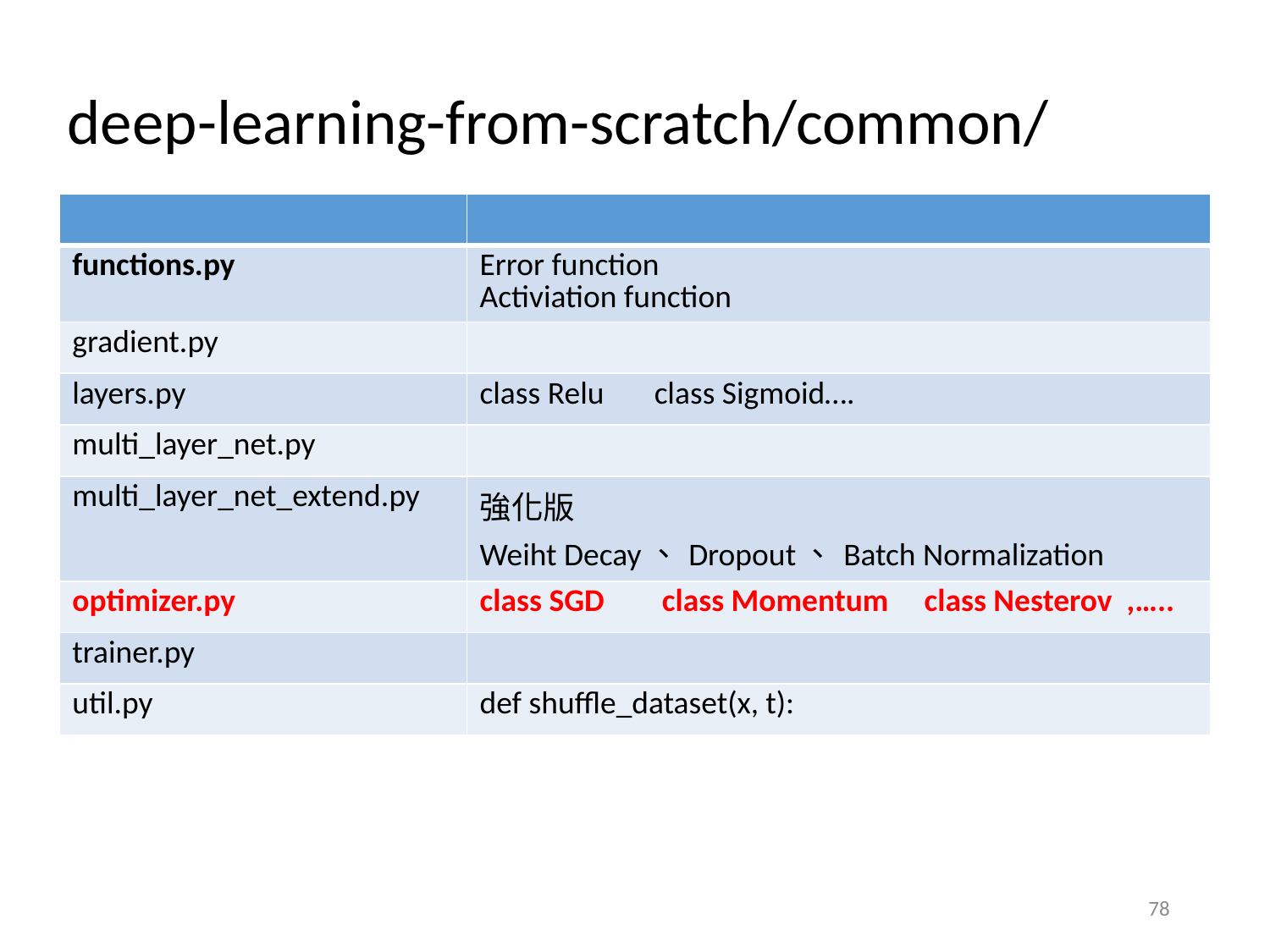

deep-learning-from-scratch/common/
|  |  |
| --- | --- |
| functions.py | Error function Activiation function |
| gradient.py |  |
| layers.py | class Relu class Sigmoid…. |
| multi\_layer\_net.py |  |
| multi\_layer\_net\_extend.py | 強化版 Weiht Decay、Dropout、Batch Normalization |
| optimizer.py | class SGD class Momentum class Nesterov ,….. |
| trainer.py |  |
| util.py | def shuffle\_dataset(x, t): |
78